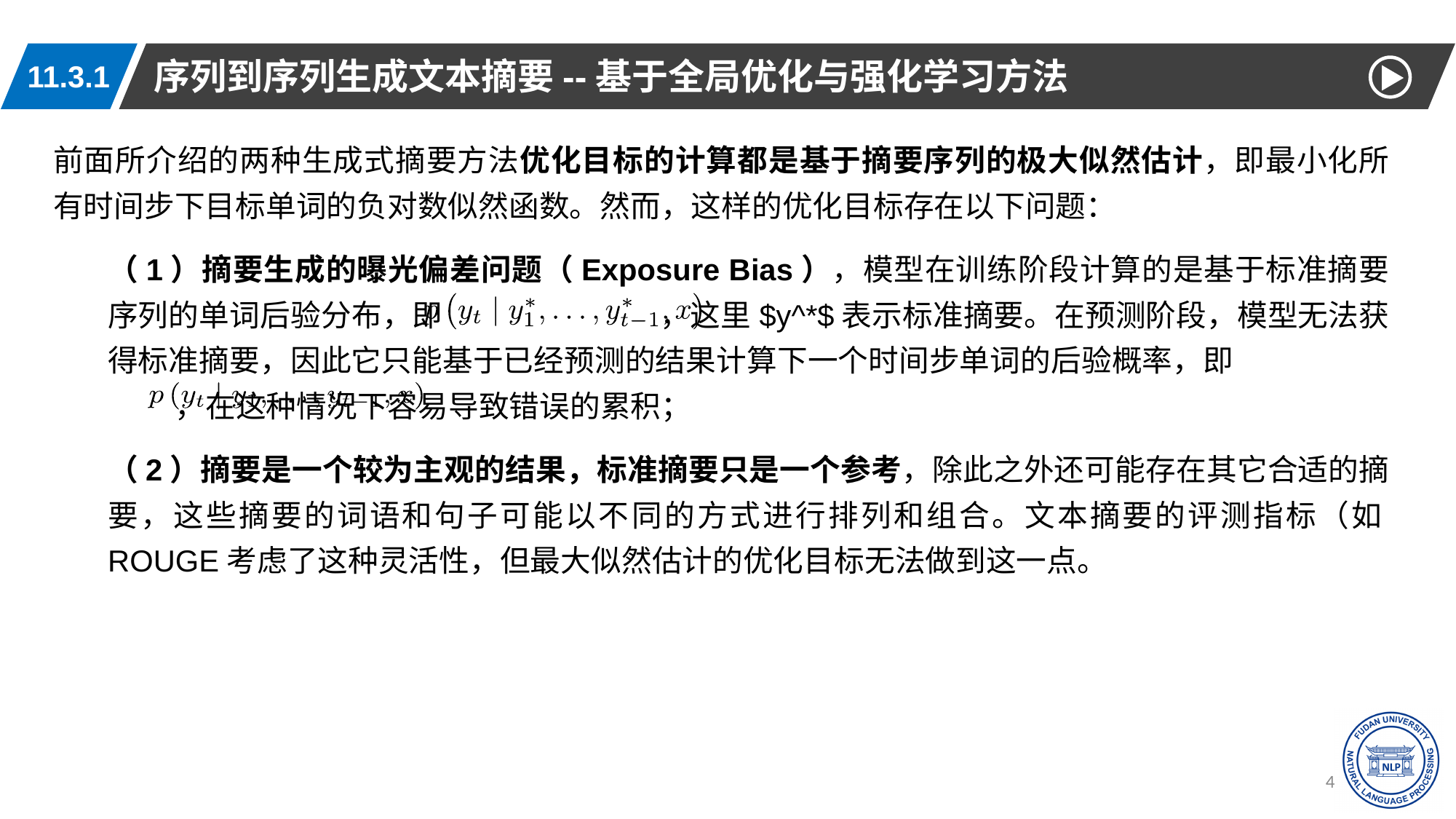

序列到序列生成文本摘要--基于全局优化与强化学习方法
11.3.1

前面所介绍的两种生成式摘要方法优化目标的计算都是基于摘要序列的极大似然估计，即最小化所有时间步下目标单词的负对数似然函数。然而，这样的优化目标存在以下问题：
（1）摘要生成的曝光偏差问题（Exposure Bias），模型在训练阶段计算的是基于标准摘要序列的单词后验分布，即                                ，这里$y^*$表示标准摘要。在预测阶段，模型无法获得标准摘要，因此它只能基于已经预测的结果计算下一个时间步单词的后验概率，即                                  ，在这种情况下容易导致错误的累积；
（2）摘要是一个较为主观的结果，标准摘要只是一个参考，除此之外还可能存在其它合适的摘要，这些摘要的词语和句子可能以不同的方式进行排列和组合。文本摘要的评测指标（如ROUGE考虑了这种灵活性，但最大似然估计的优化目标无法做到这一点。

46